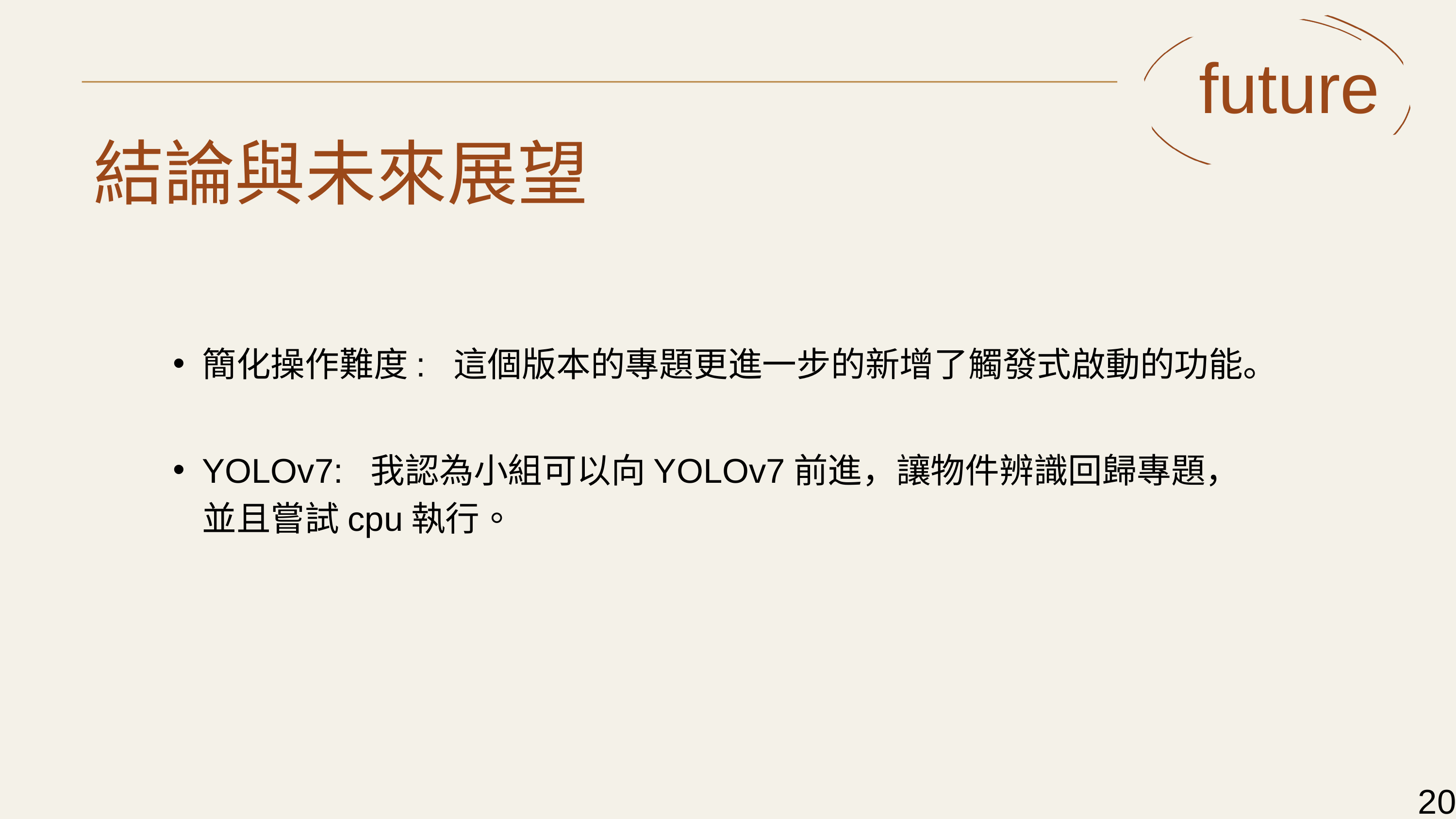

future

結論與未來展望
簡化操作難度:  這個版本的專題更進一步的新增了觸發式啟動的功能。
YOLOv7:  我認為小組可以向YOLOv7前進，讓物件辨識回歸專題，並且嘗試cpu執行。
20